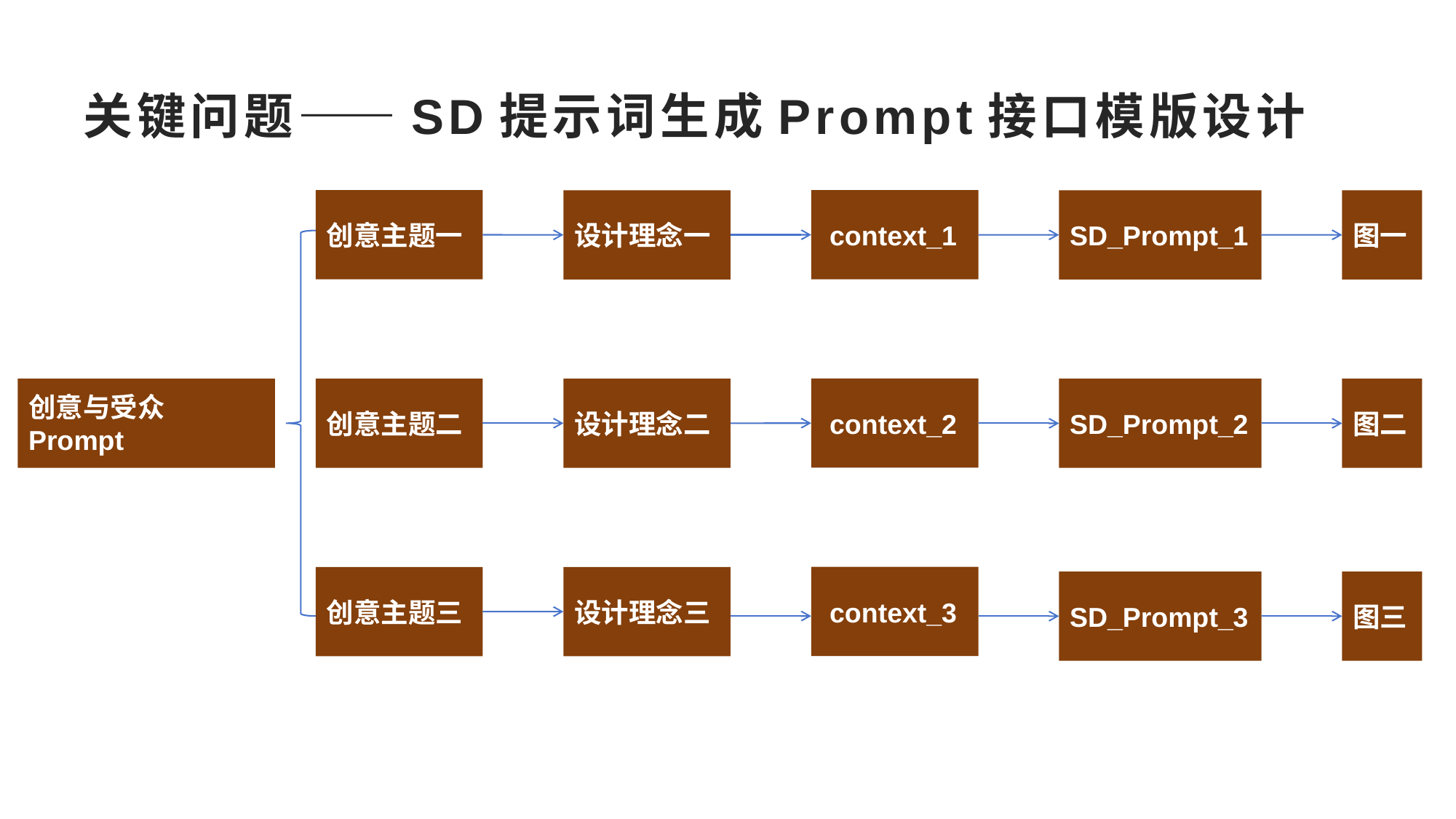

# 关键问题——SD提示词生成Prompt接口模版设计
创意主题一
 context_1
设计理念一
SD_Prompt_1
图一

 context_2
创意与受众Prompt
创意主题二
设计理念二
SD_Prompt_2
图二
 context_3
设计理念三
创意主题三
SD_Prompt_3
图三